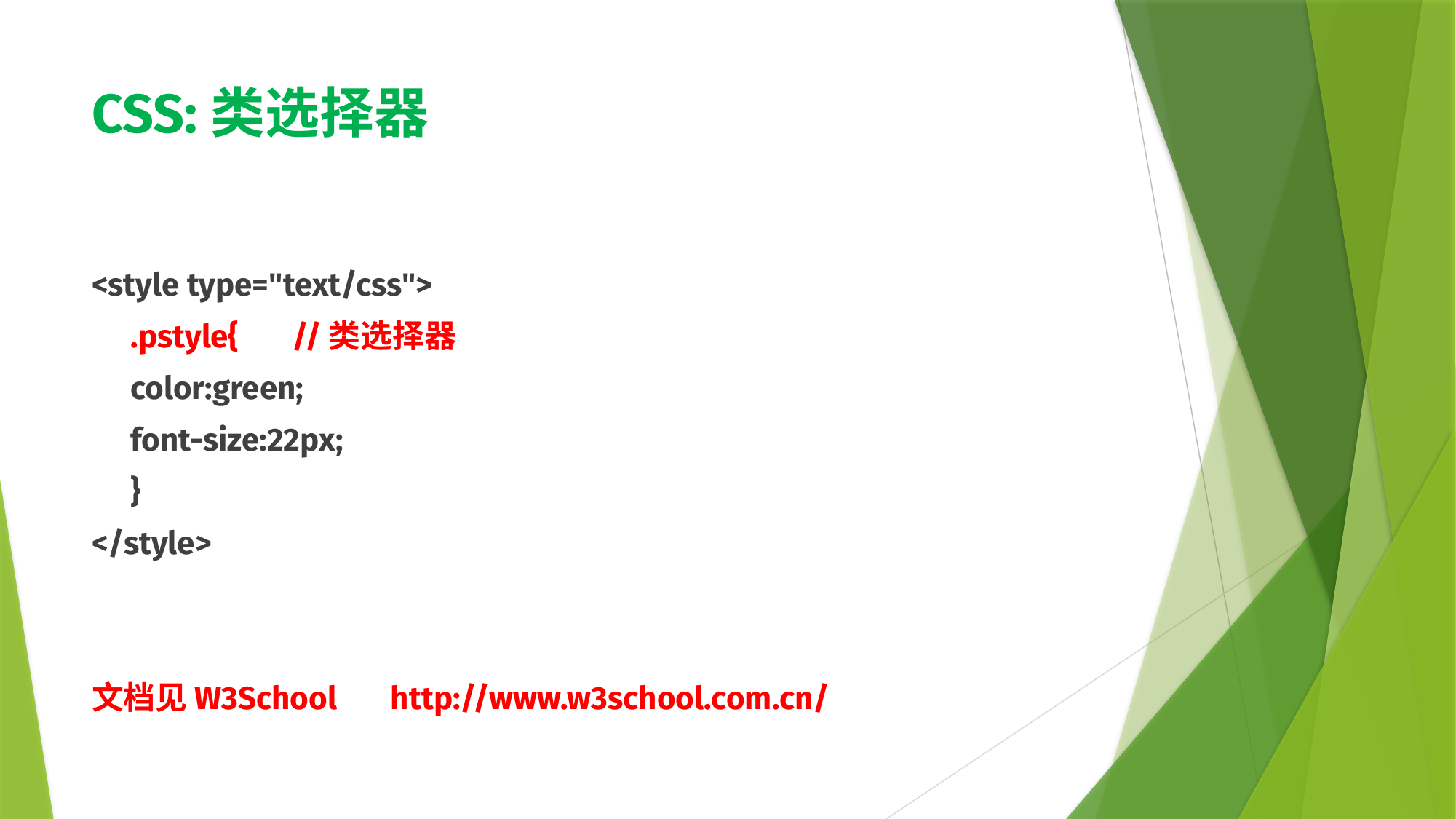

# CSS:类选择器
<style type="text/css">
	.pstyle{       //类选择器
		color:green;
		font-size:22px;
		}
</style>

文档见W3School       http://www.w3school.com.cn/